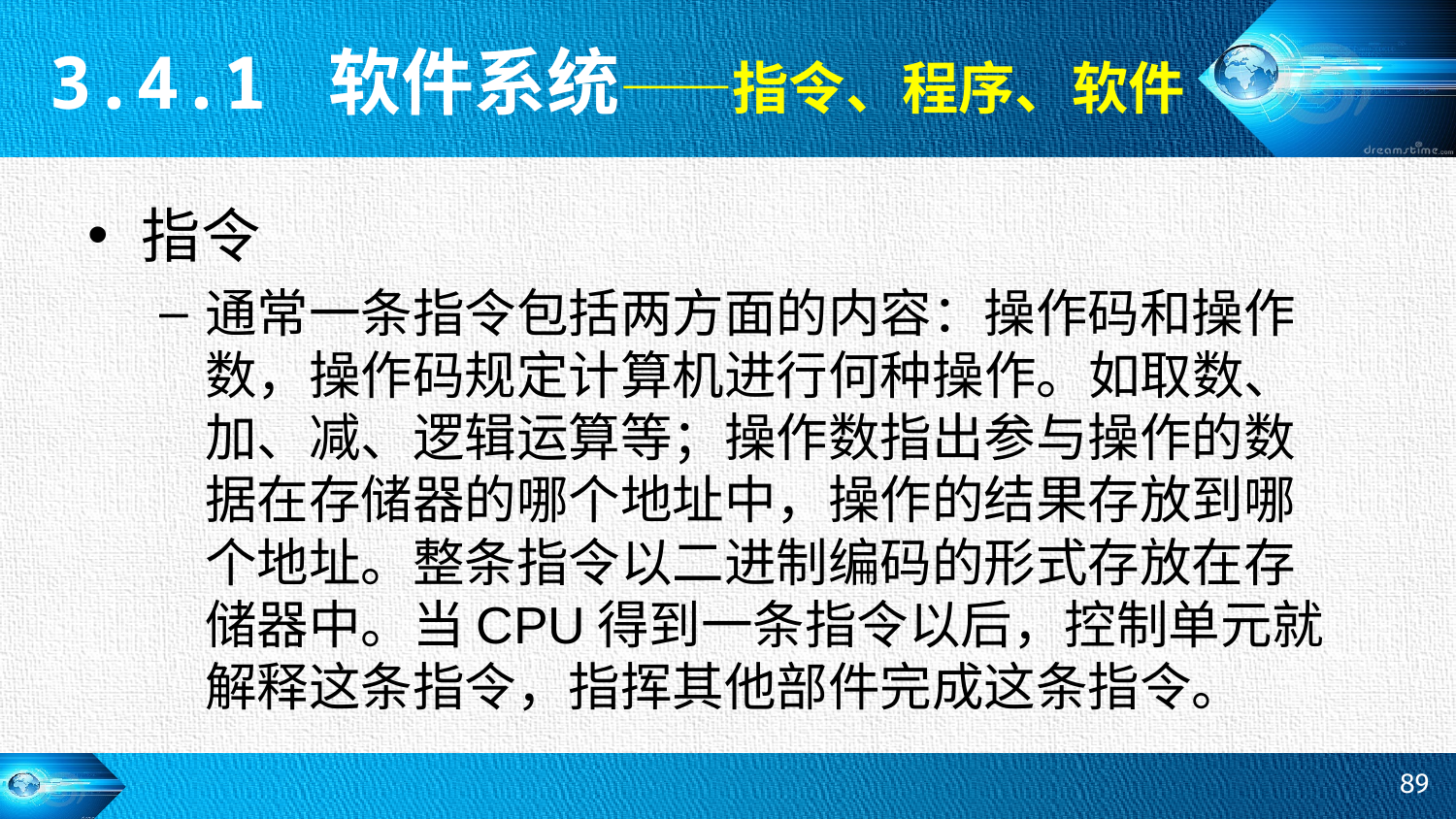

3.4.1 软件系统——指令、程序、软件
指令
通常一条指令包括两方面的内容：操作码和操作数，操作码规定计算机进行何种操作。如取数、加、减、逻辑运算等；操作数指出参与操作的数据在存储器的哪个地址中，操作的结果存放到哪个地址。整条指令以二进制编码的形式存放在存储器中。当CPU得到一条指令以后，控制单元就解释这条指令，指挥其他部件完成这条指令。
89